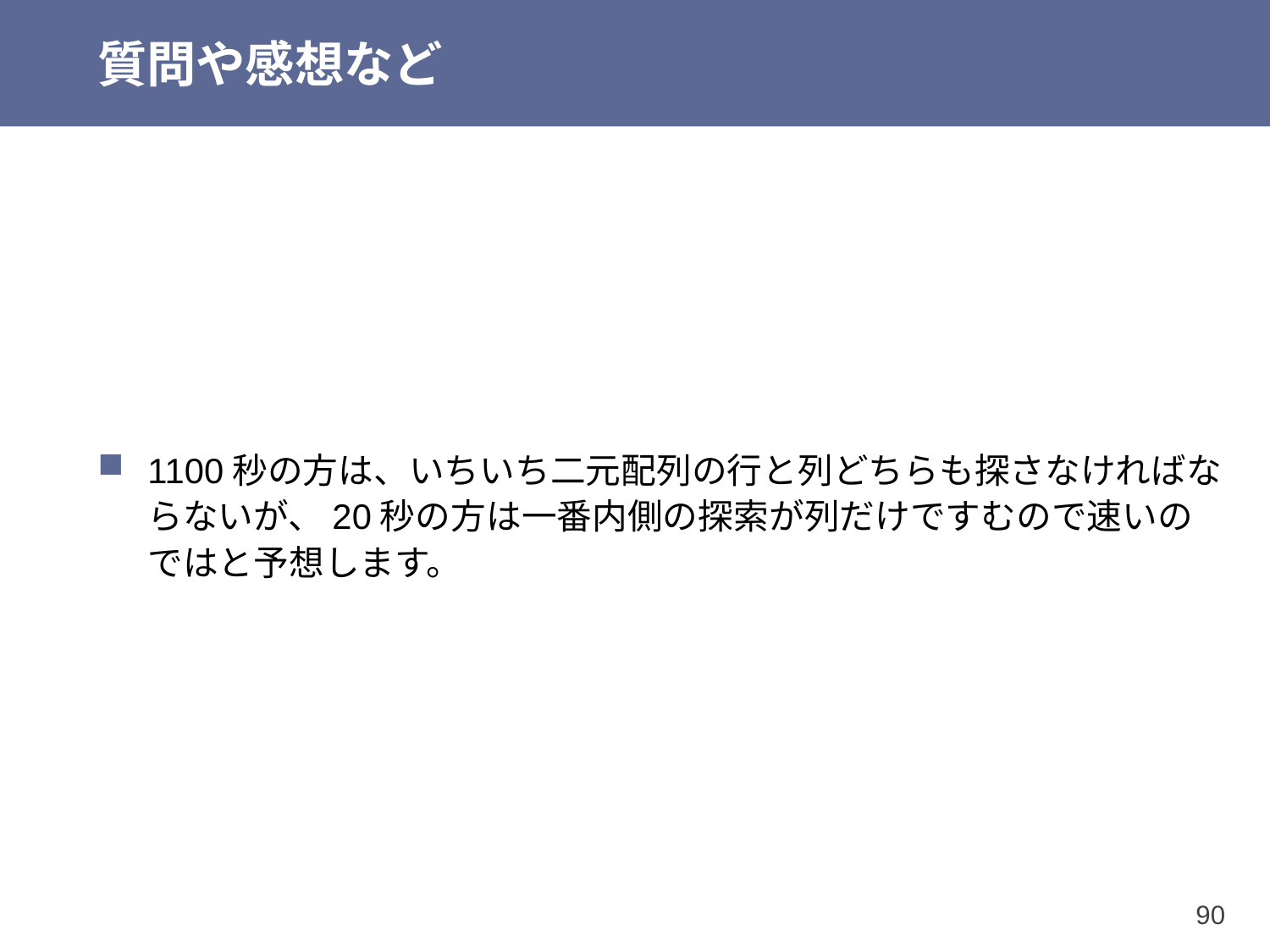

# 質問や感想など
1100秒の方は、いちいち二元配列の行と列どちらも探さなければならないが、20秒の方は一番内側の探索が列だけですむので速いのではと予想します。